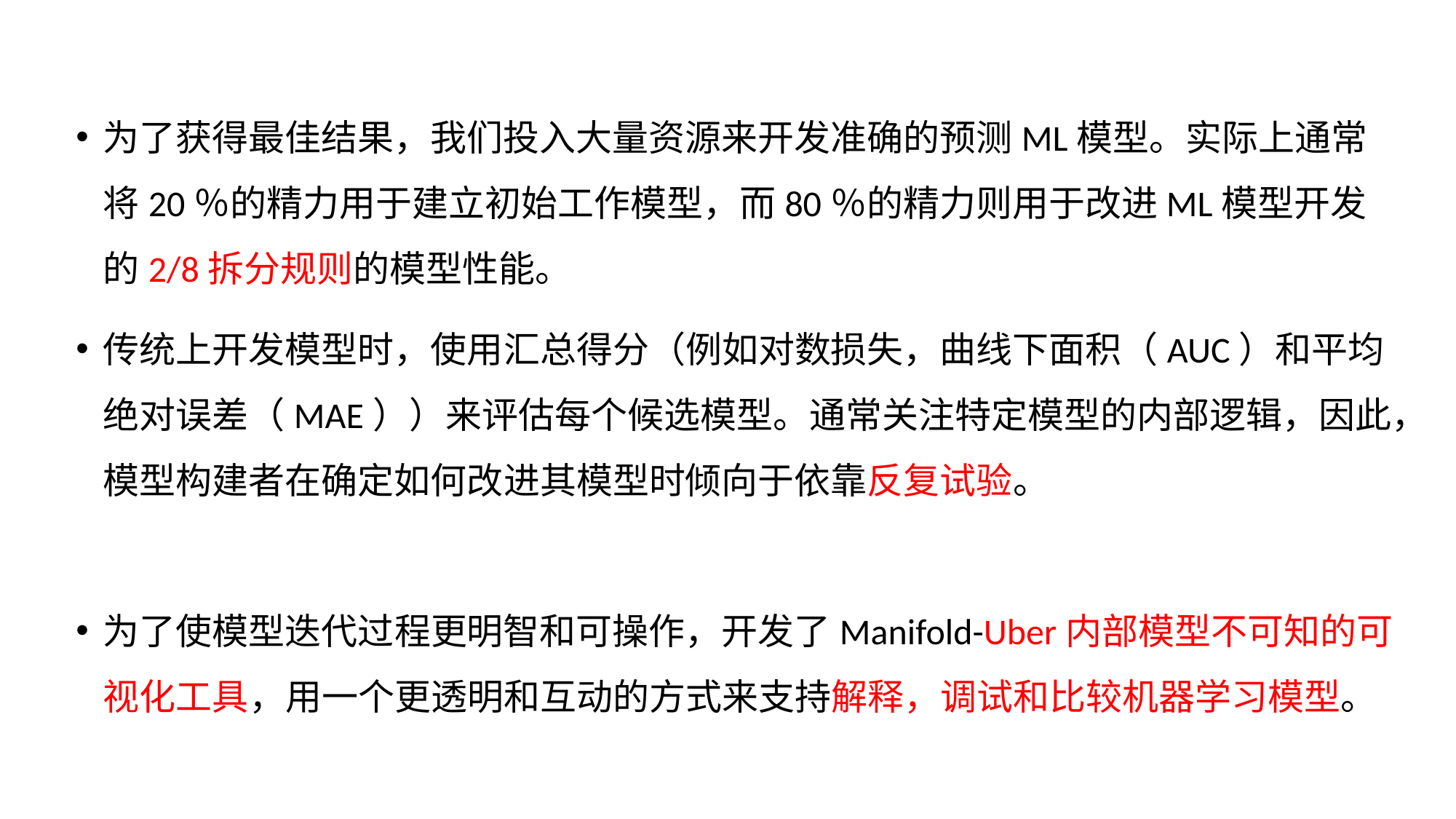

为了获得最佳结果，我们投入大量资源来开发准确的预测ML模型。实际上通常将20％的精力用于建立初始工作模型，而80％的精力则用于改进ML模型开发的2/8拆分规则的模型性能。
传统上开发模型时，使用汇总得分（例如对数损失，曲线下面积（AUC）和平均绝对误差（MAE））来评估每个候选模型。通常关注特定模型的内部逻辑，因此，模型构建者在确定如何改进其模型时倾向于依靠反复试验。

为了使模型迭代过程更明智和可操作，开发了Manifold-Uber内部模型不可知的可视化工具，用一个更透明和互动的方式来支持解释，调试和比较机器学习模型。